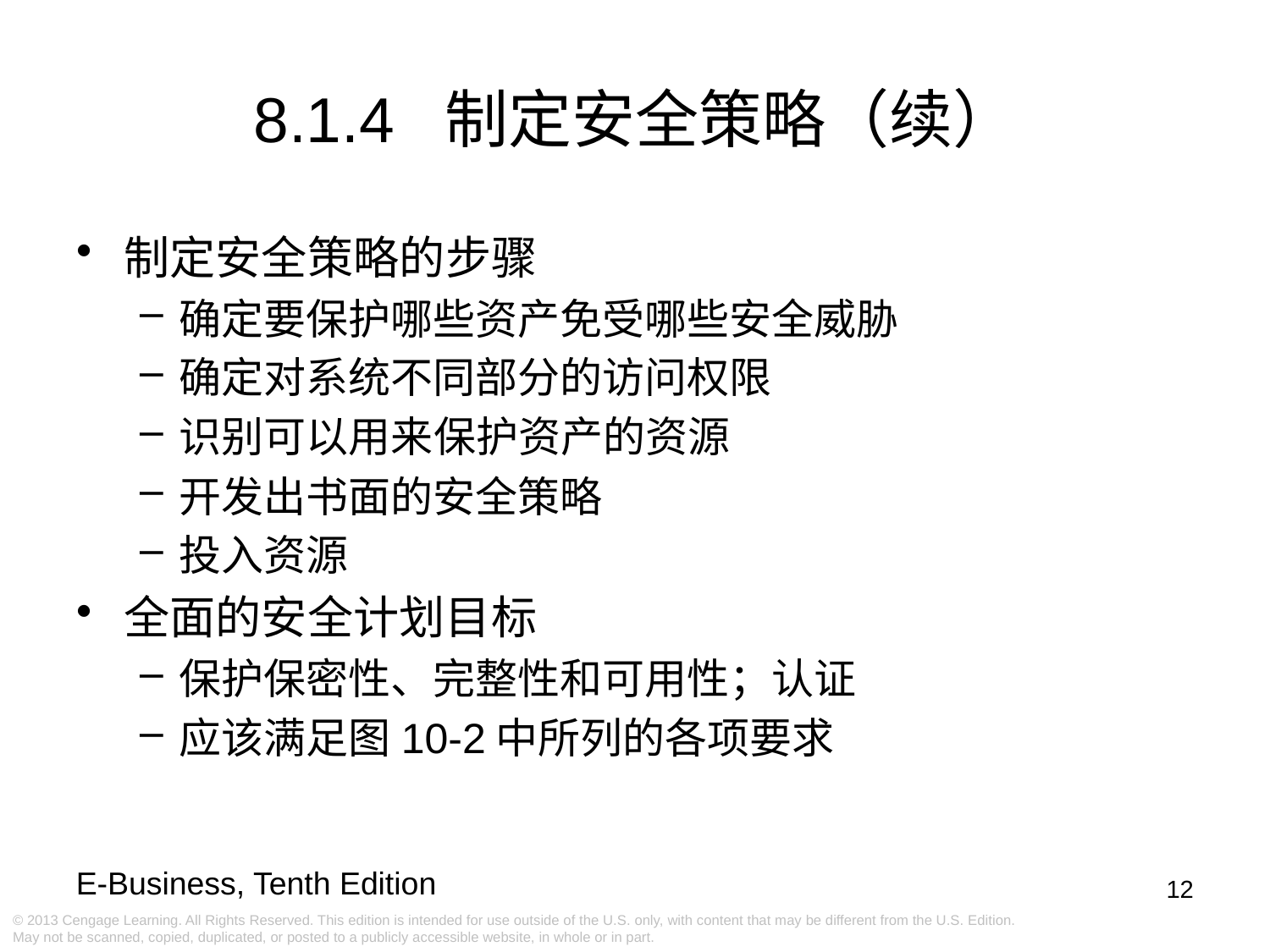

8.1.4  制定安全策略（续）
制定安全策略的步骤
确定要保护哪些资产免受哪些安全威胁
确定对系统不同部分的访问权限
识别可以用来保护资产的资源
开发出书面的安全策略
投入资源
全面的安全计划目标
保护保密性、完整性和可用性；认证
应该满足图10-2中所列的各项要求
12